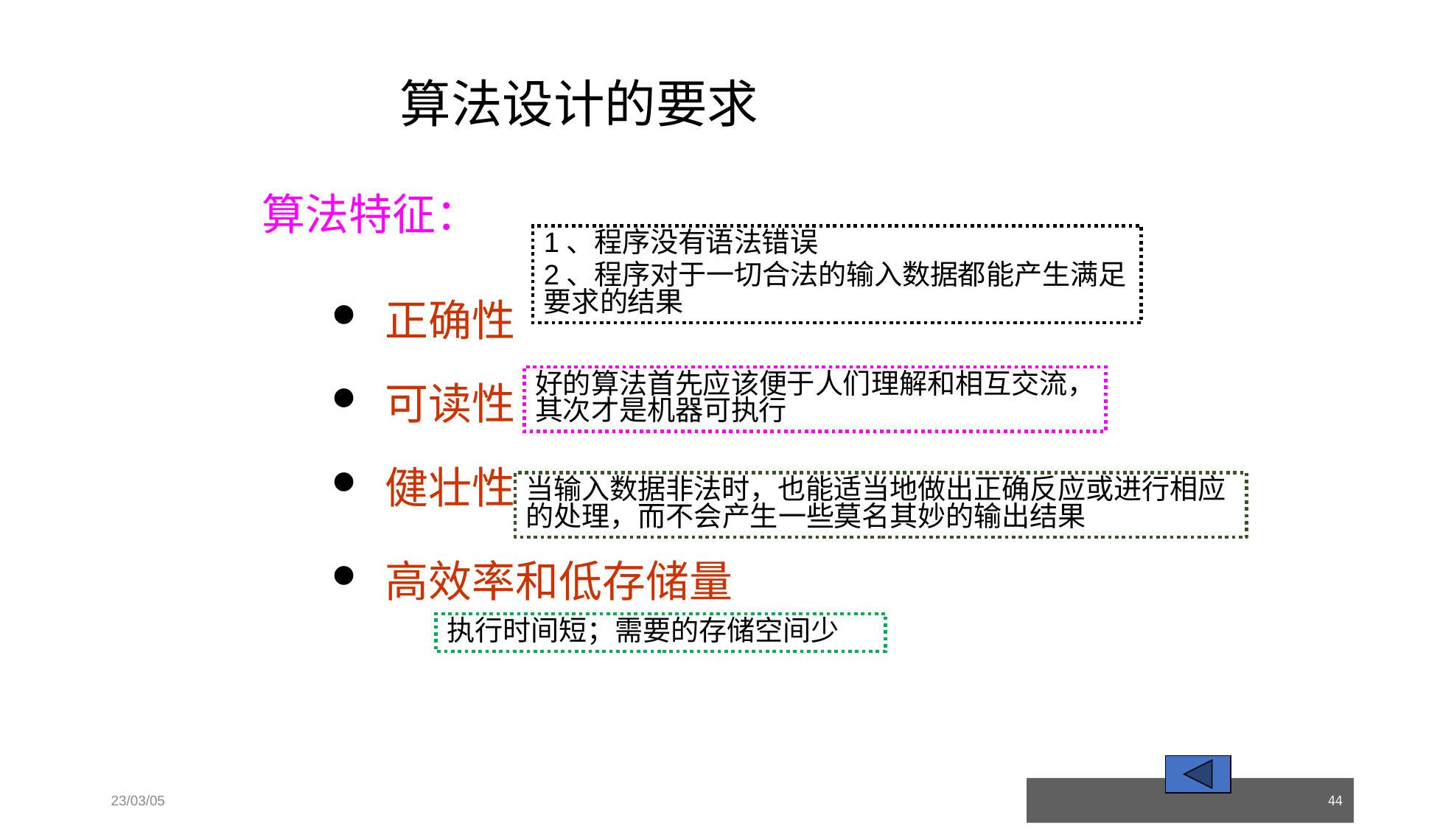

# 算法设计的要求
算法特征：
1、程序没有语法错误
2、程序对于一切合法的输入数据都能产生满足要求的结果
 正确性
好的算法首先应该便于人们理解和相互交流，其次才是机器可执行
 可读性
 健壮性
当输入数据非法时，也能适当地做出正确反应或进行相应的处理，而不会产生一些莫名其妙的输出结果
 高效率和低存储量
执行时间短；需要的存储空间少

23/03/05
44